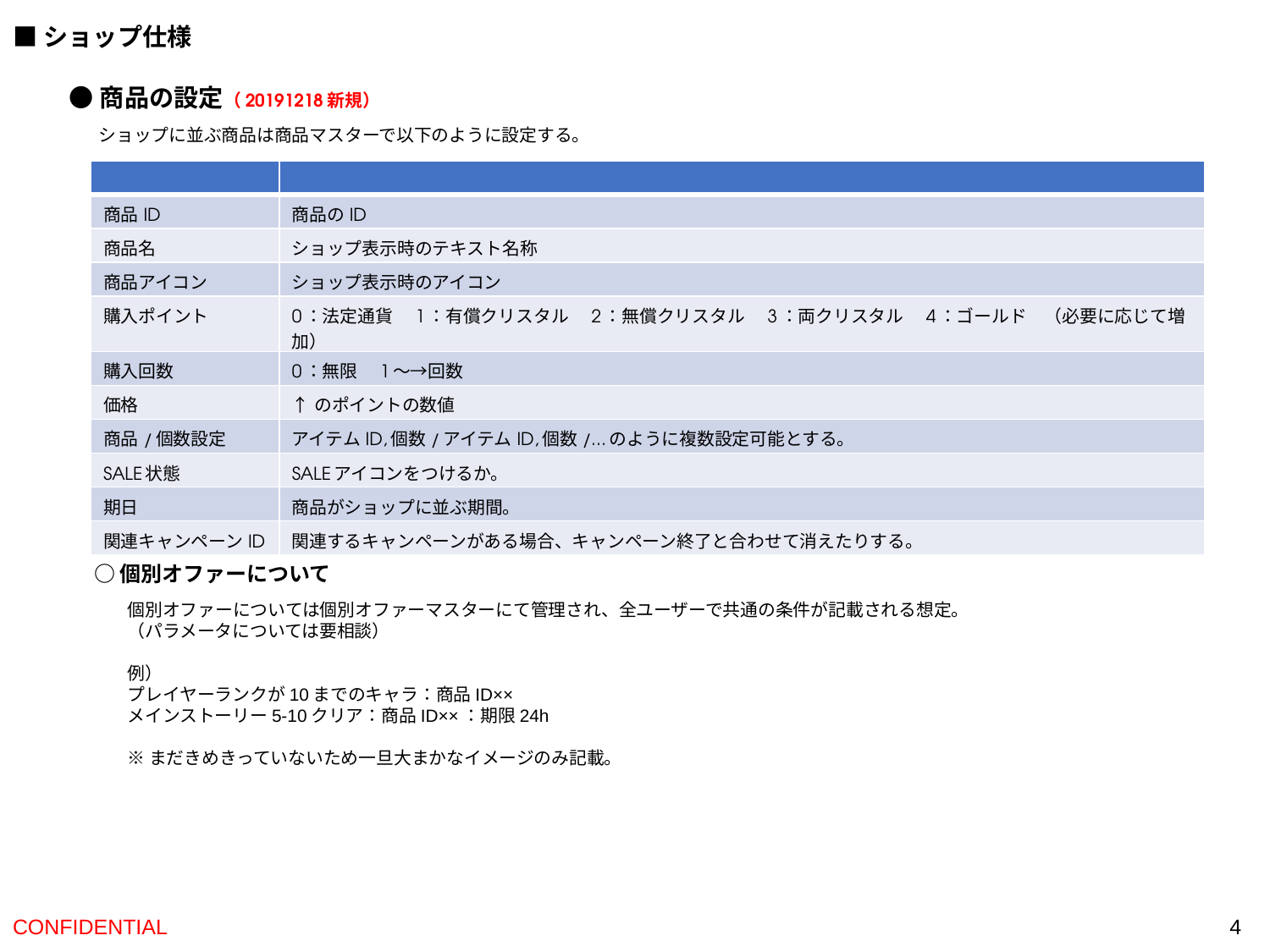

■ショップ仕様
●商品の設定（20191218新規）
ショップに並ぶ商品は商品マスターで以下のように設定する。
|  |  |
| --- | --- |
| 商品ID | 商品のID |
| 商品名 | ショップ表示時のテキスト名称 |
| 商品アイコン | ショップ表示時のアイコン |
| 購入ポイント | 0：法定通貨　1：有償クリスタル　2：無償クリスタル　3：両クリスタル　4：ゴールド　（必要に応じて増加） |
| 購入回数 | 0：無限　1～→回数 |
| 価格 | ↑のポイントの数値 |
| 商品/個数設定 | アイテムID,個数/アイテムID,個数/…のように複数設定可能とする。 |
| SALE状態 | SALEアイコンをつけるか。 |
| 期日 | 商品がショップに並ぶ期間。 |
| 関連キャンペーンID | 関連するキャンペーンがある場合、キャンペーン終了と合わせて消えたりする。 |
○個別オファーについて
個別オファーについては個別オファーマスターにて管理され、全ユーザーで共通の条件が記載される想定。
（パラメータについては要相談）

例）
プレイヤーランクが10までのキャラ：商品ID××
メインストーリー5-10クリア：商品ID××：期限24h

※まだきめきっていないため一旦大まかなイメージのみ記載。
4
CONFIDENTIAL